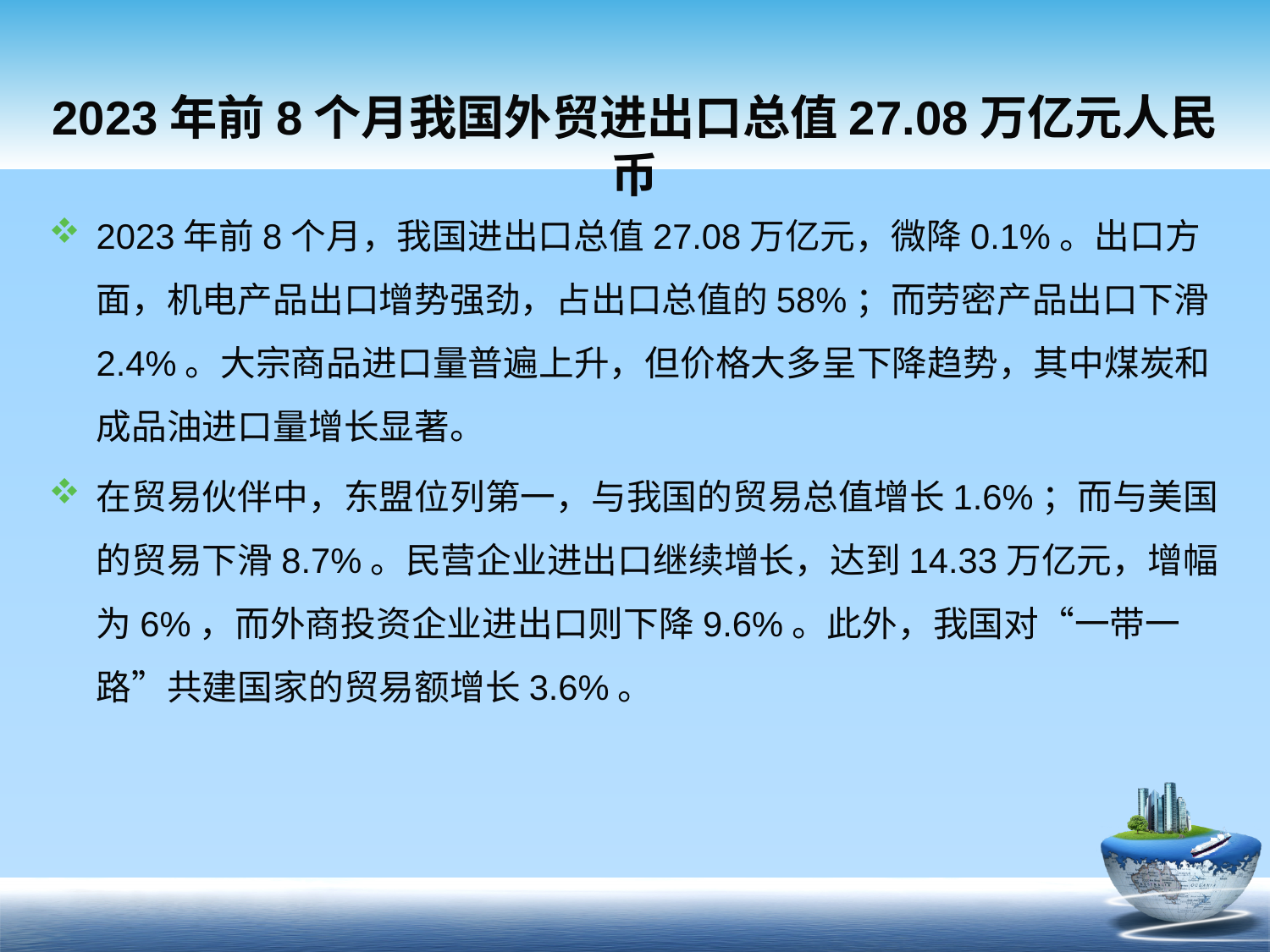

# 2023年前8个月我国外贸进出口总值27.08万亿元人民币
2023年前8个月，我国进出口总值27.08万亿元，微降0.1%。出口方面，机电产品出口增势强劲，占出口总值的58%；而劳密产品出口下滑2.4%。大宗商品进口量普遍上升，但价格大多呈下降趋势，其中煤炭和成品油进口量增长显著。
在贸易伙伴中，东盟位列第一，与我国的贸易总值增长1.6%；而与美国的贸易下滑8.7%。民营企业进出口继续增长，达到14.33万亿元，增幅为6%，而外商投资企业进出口则下降9.6%。此外，我国对“一带一路”共建国家的贸易额增长3.6%。